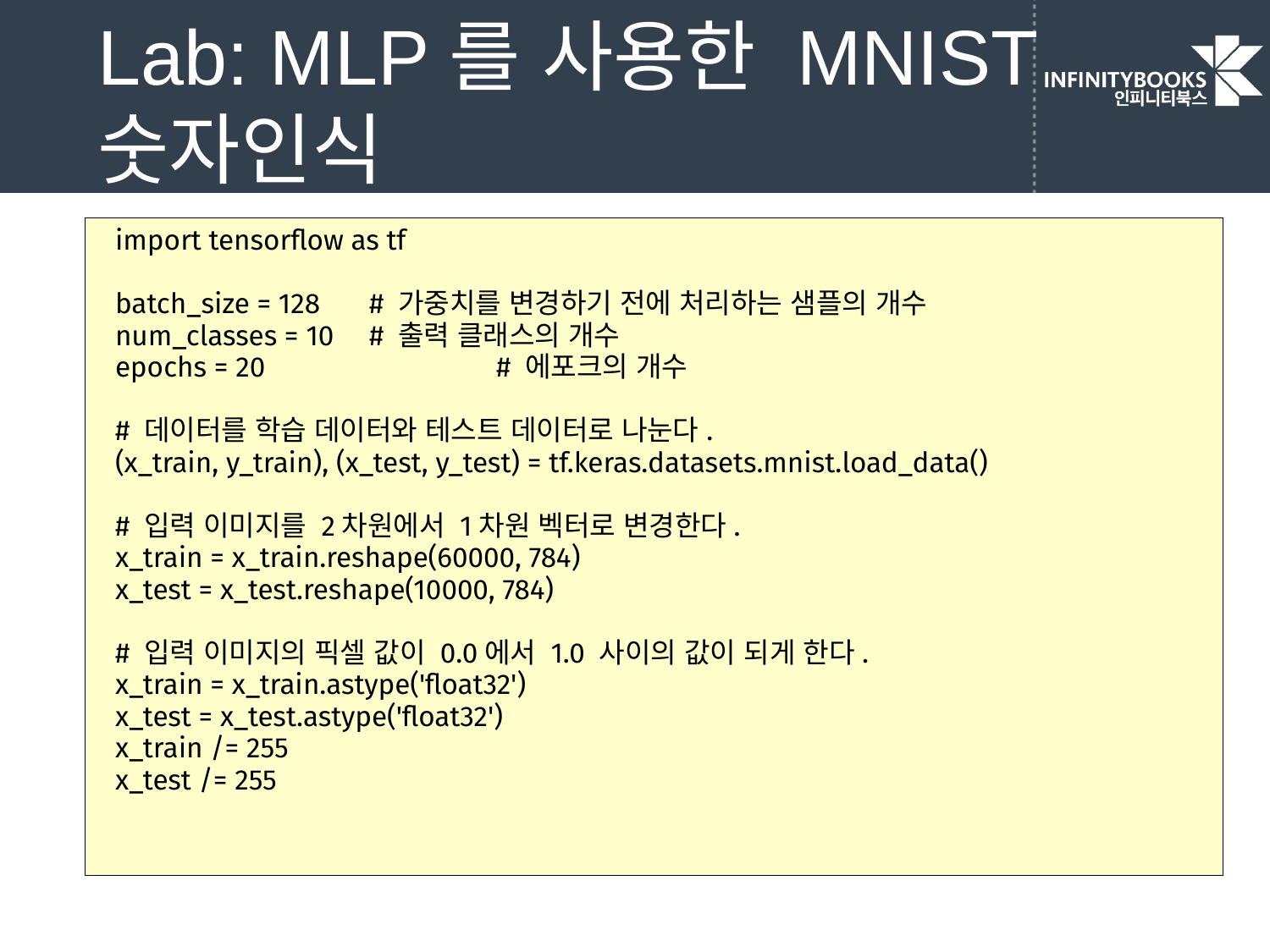

# Lab: MLP를 사용한 MNIST 숫자인식
import tensorflow as tf

batch_size = 128	# 가중치를 변경하기 전에 처리하는 샘플의 개수
num_classes = 10	# 출력 클래스의 개수
epochs = 20		# 에포크의 개수

# 데이터를 학습 데이터와 테스트 데이터로 나눈다.
(x_train, y_train), (x_test, y_test) = tf.keras.datasets.mnist.load_data()

# 입력 이미지를 2차원에서 1차원 벡터로 변경한다.
x_train = x_train.reshape(60000, 784)
x_test = x_test.reshape(10000, 784)

# 입력 이미지의 픽셀 값이 0.0에서 1.0 사이의 값이 되게 한다.
x_train = x_train.astype('float32')
x_test = x_test.astype('float32')
x_train /= 255
x_test /= 255